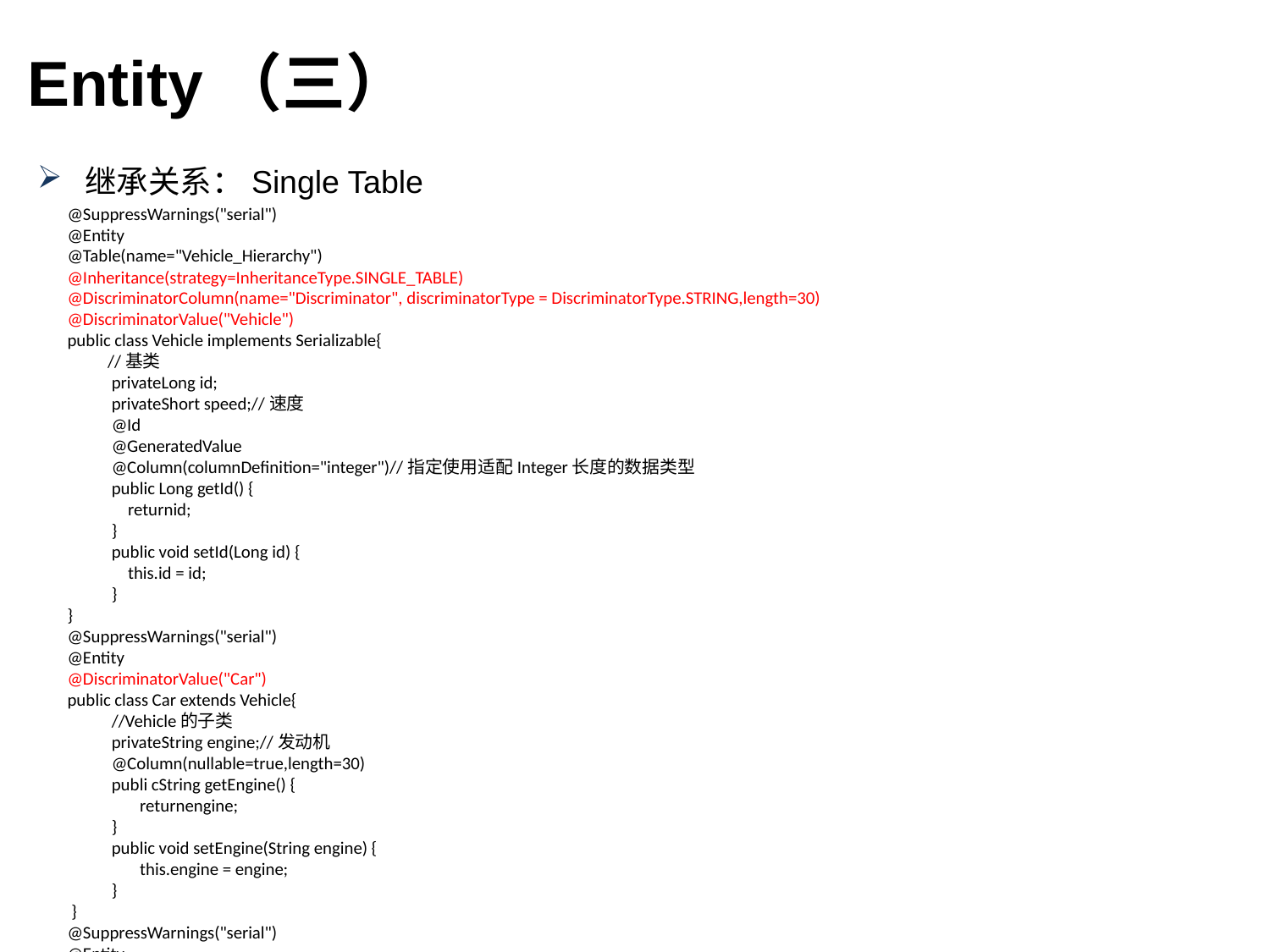

Entity（三）
继承关系：Single Table
@SuppressWarnings("serial")
@Entity
@Table(name="Vehicle_Hierarchy")
@Inheritance(strategy=InheritanceType.SINGLE_TABLE)
@DiscriminatorColumn(name="Discriminator", discriminatorType = DiscriminatorType.STRING,length=30)
@DiscriminatorValue("Vehicle")
public class Vehicle implements Serializable{
          //基类
           privateLong id;
           privateShort speed;//速度
           @Id
           @GeneratedValue
           @Column(columnDefinition="integer")//指定使用适配Integer长度的数据类型
           public Long getId() {
               returnid;
           }
           public void setId(Long id) {
               this.id = id;
           }
}
@SuppressWarnings("serial")
@Entity
@DiscriminatorValue("Car")
public class Car extends Vehicle{
           //Vehicle的子类
           privateString engine;//发动机
           @Column(nullable=true,length=30)
           publi cString getEngine() {
                  returnengine;
           }
           public void setEngine(String engine) {
                  this.engine = engine;
           }
 }
@SuppressWarnings("serial")
@Entity
@DiscriminatorValue("Camion")
public class Camion extendsCar{       //Car的子类
           private String container;//集装箱
           @Column(nullable=true,length=30)
           public String getContainer() {
                    returncontainer;}
           public void setContainer(String container) {
                    this.container = container;}
}